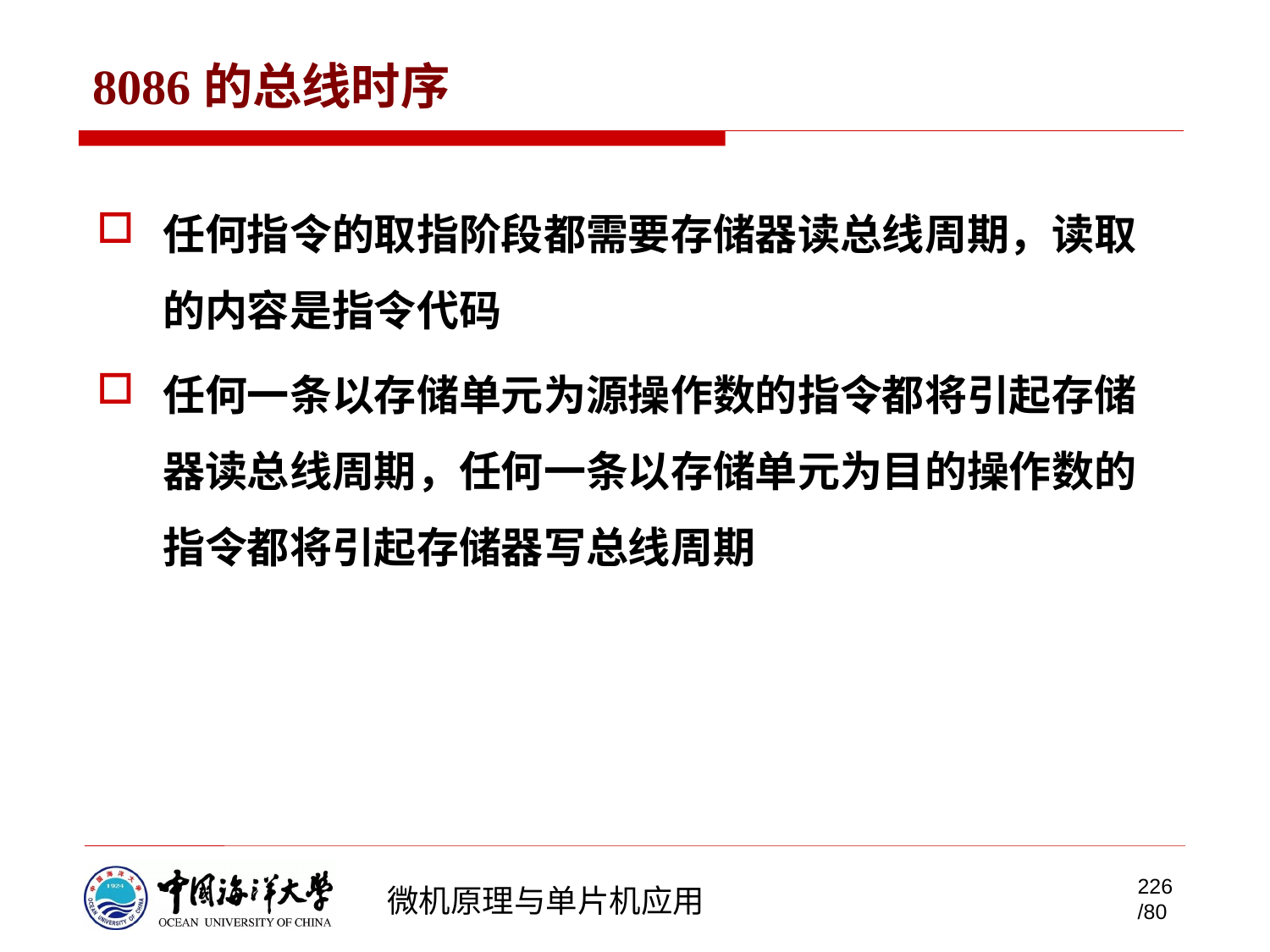

# 8086的总线时序
任何指令的取指阶段都需要存储器读总线周期，读取的内容是指令代码
任何一条以存储单元为源操作数的指令都将引起存储器读总线周期，任何一条以存储单元为目的操作数的指令都将引起存储器写总线周期
226/80